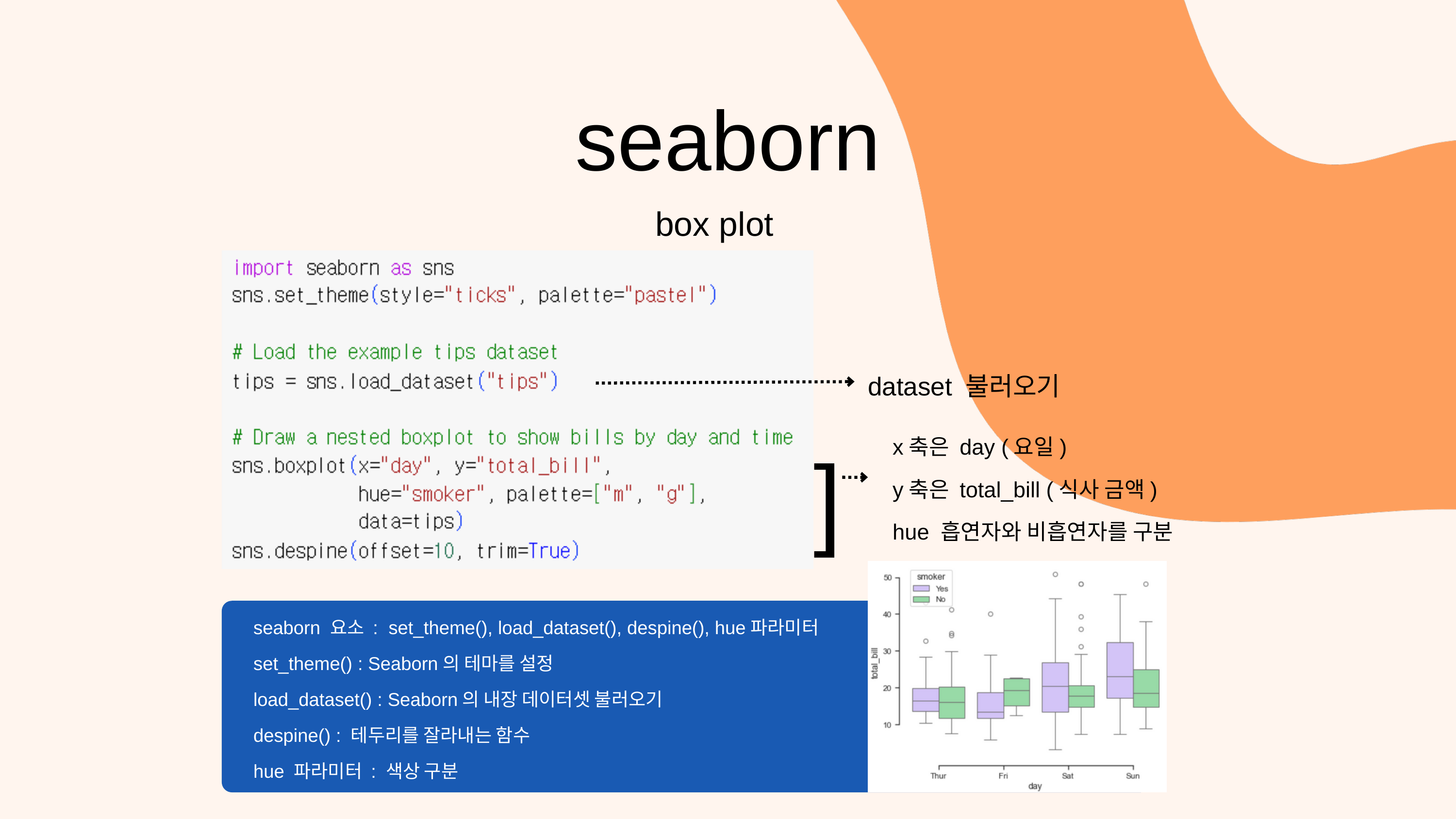

seaborn
box plot

dataset 불러오기
]

x축은 day (요일)
y축은 total_bill (식사 금액)
hue 흡연자와 비흡연자를 구분

seaborn 요소 :  set_theme(), load_dataset(), despine(), hue파라미터
set_theme() : Seaborn의 테마를 설정
load_dataset() : Seaborn의 내장 데이터셋 불러오기
despine() : 테두리를 잘라내는 함수
hue 파라미터 : 색상 구분